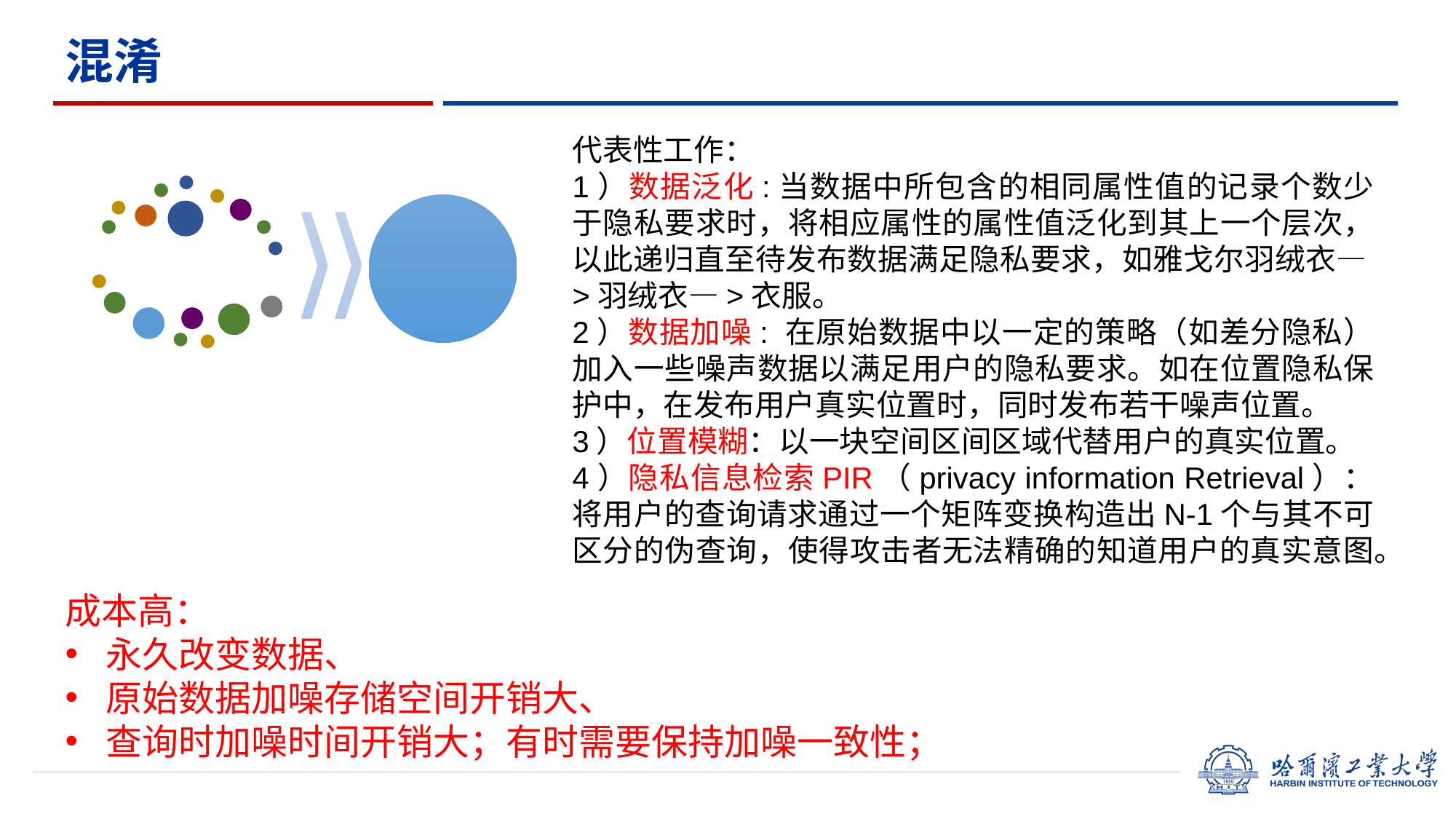

# 混淆

代表性工作：
1）数据泛化:当数据中所包含的相同属性值的记录个数少于隐私要求时，将相应属性的属性值泛化到其上一个层次，以此递归直至待发布数据满足隐私要求，如雅戈尔羽绒衣—>羽绒衣—>衣服。
2）数据加噪: 在原始数据中以一定的策略（如差分隐私）加入一些噪声数据以满足用户的隐私要求。如在位置隐私保护中，在发布用户真实位置时，同时发布若干噪声位置。
3）位置模糊：以一块空间区间区域代替用户的真实位置。
4）隐私信息检索PIR（privacy information Retrieval）：将用户的查询请求通过一个矩阵变换构造出N-1个与其不可区分的伪查询，使得攻击者无法精确的知道用户的真实意图。

成本高：
永久改变数据、
原始数据加噪存储空间开销大、
查询时加噪时间开销大；有时需要保持加噪一致性；